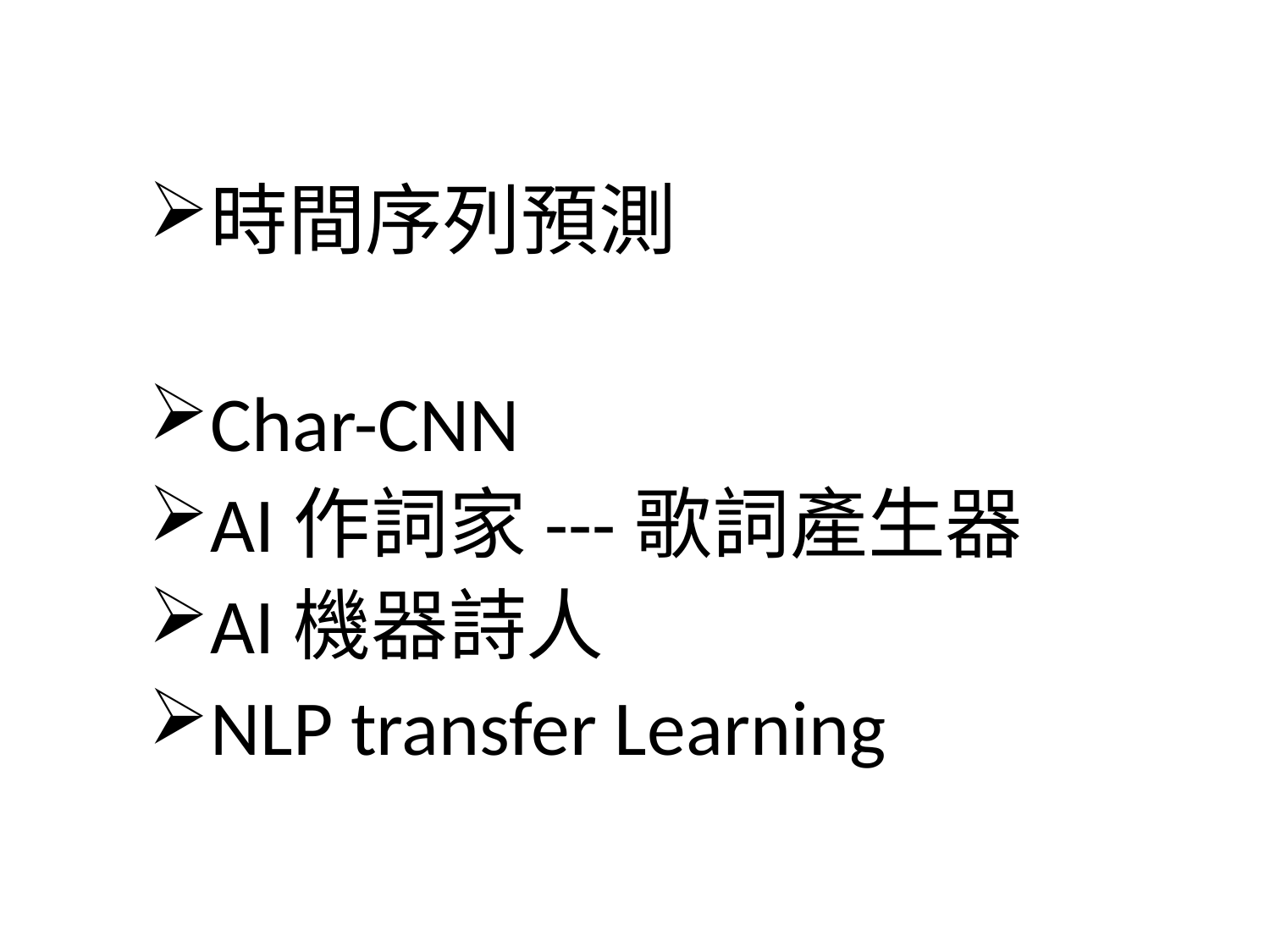

時間序列預測

Char-CNN
AI作詞家---歌詞產生器
AI機器詩人
NLP transfer Learning